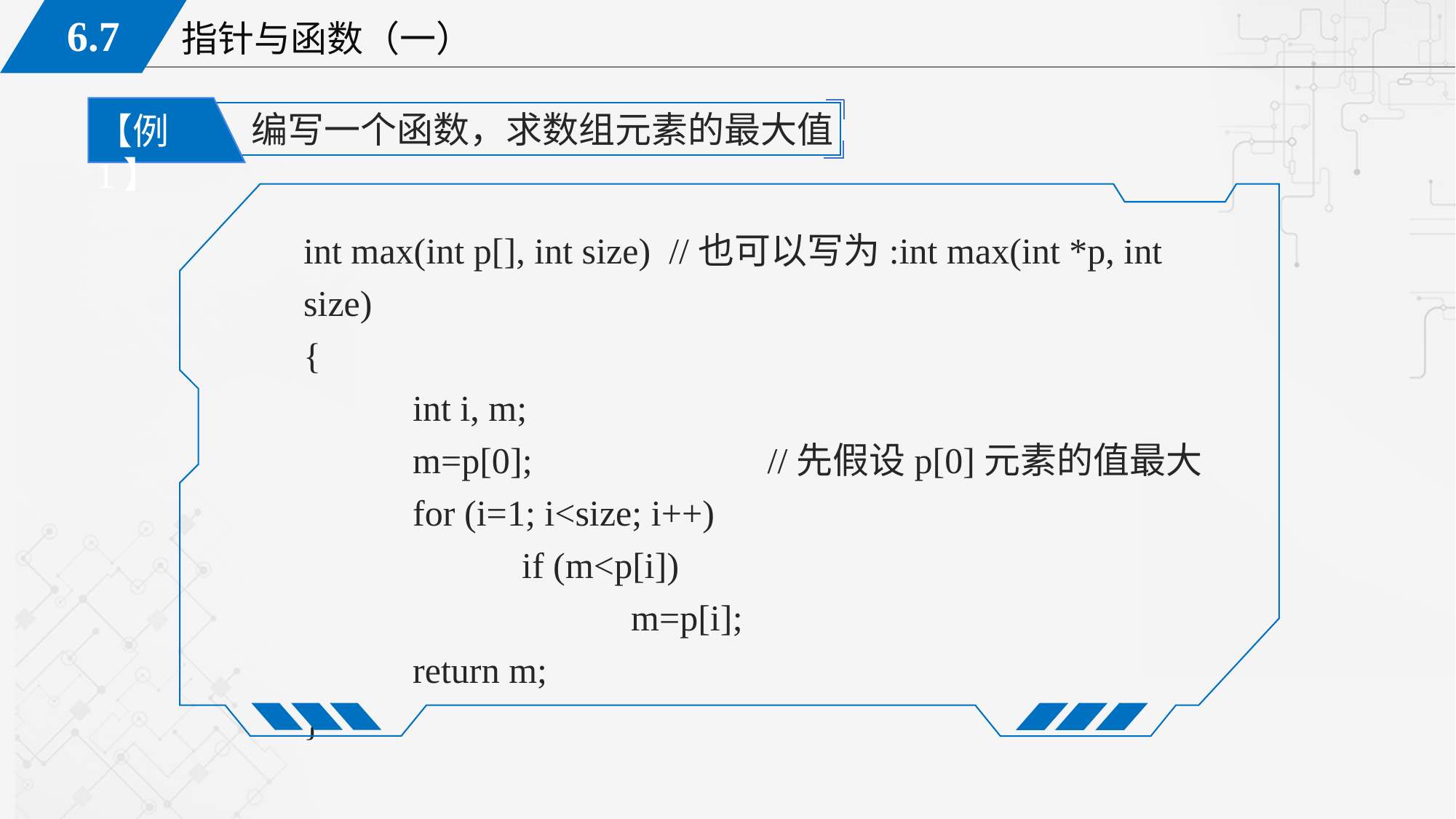

编写一个函数，求数组元素的最大值
【例1】

int max(int p[], int size)  //也可以写为:int max(int *p, int size)
{
	int i, m;
	m=p[0];		   //先假设p[0]元素的值最大
	for (i=1; i<size; i++)							if (m<p[i])
			m=p[i];
	return m;
}